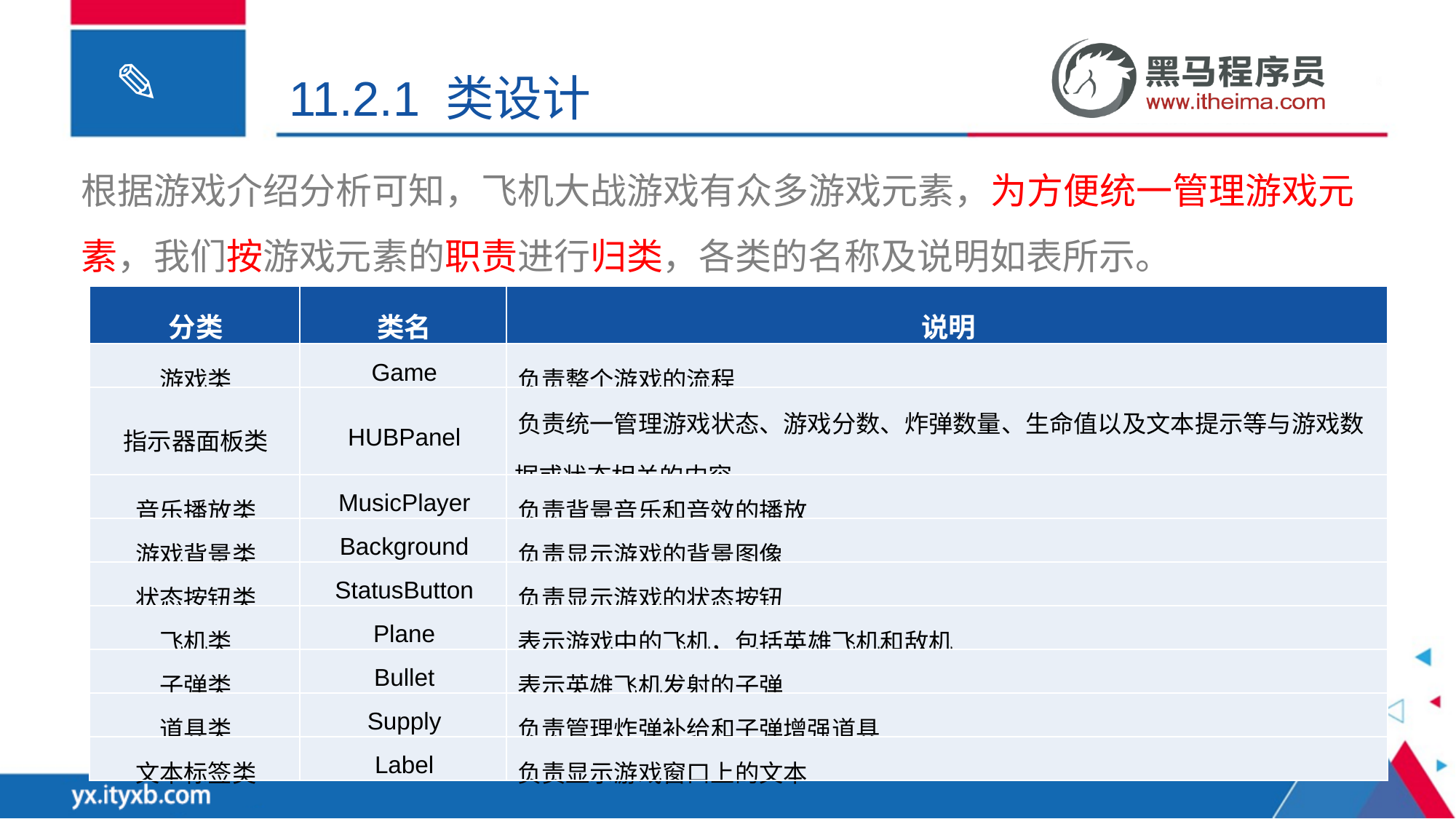

11.2.1 类设计
根据游戏介绍分析可知，飞机大战游戏有众多游戏元素，为方便统一管理游戏元素，我们按游戏元素的职责进行归类，各类的名称及说明如表所示。
| 分类 | 类名 | 说明 |
| --- | --- | --- |
| 游戏类 | Game | 负责整个游戏的流程 |
| 指示器面板类 | HUBPanel | 负责统一管理游戏状态、游戏分数、炸弹数量、生命值以及文本提示等与游戏数据或状态相关的内容 |
| 音乐播放类 | MusicPlayer | 负责背景音乐和音效的播放 |
| 游戏背景类 | Background | 负责显示游戏的背景图像 |
| 状态按钮类 | StatusButton | 负责显示游戏的状态按钮 |
| 飞机类 | Plane | 表示游戏中的飞机，包括英雄飞机和敌机 |
| 子弹类 | Bullet | 表示英雄飞机发射的子弹 |
| 道具类 | Supply | 负责管理炸弹补给和子弹增强道具 |
| 文本标签类 | Label | 负责显示游戏窗口上的文本 |